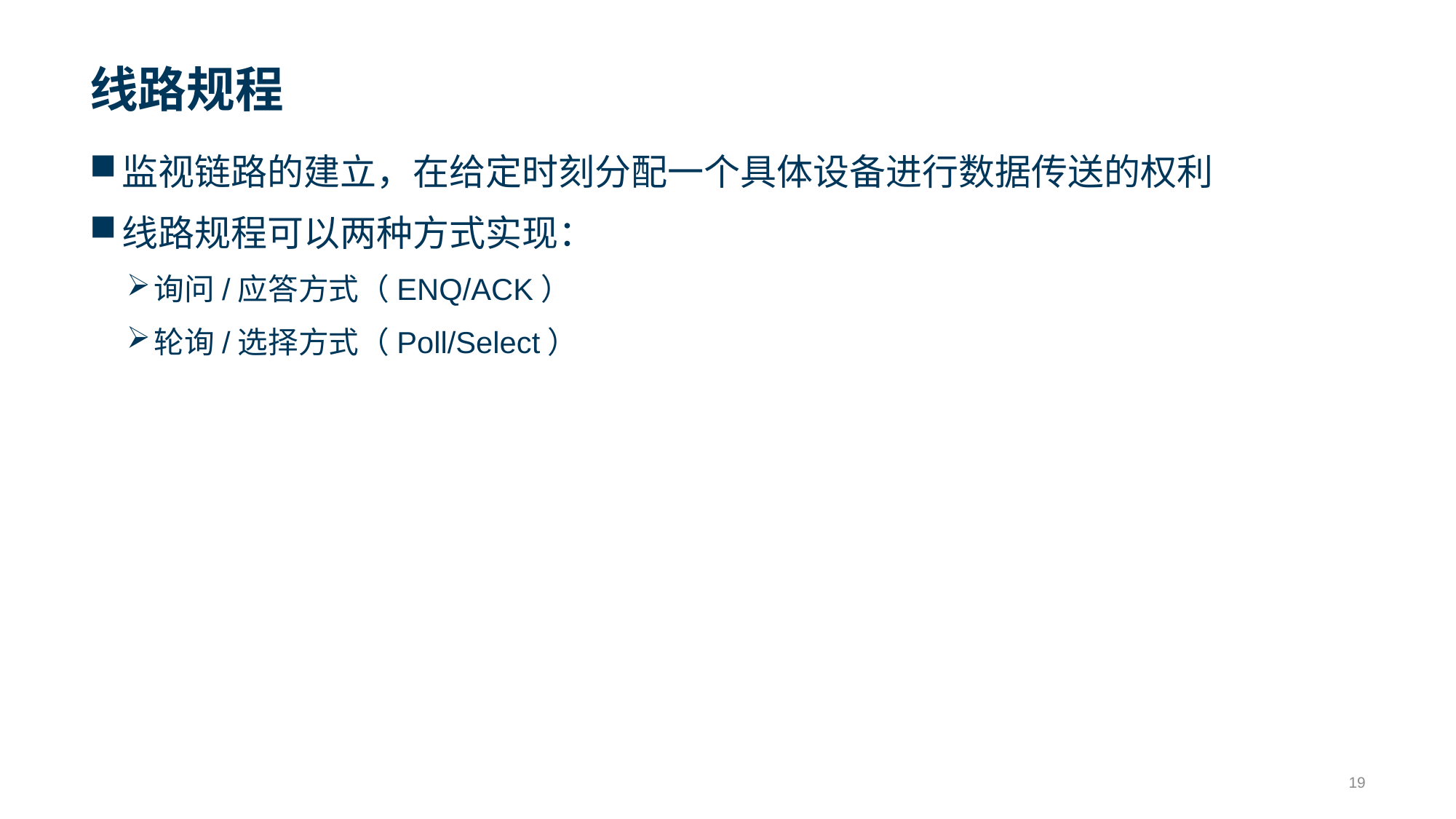

# 线路规程
监视链路的建立，在给定时刻分配一个具体设备进行数据传送的权利
线路规程可以两种方式实现：
询问/应答方式（ENQ/ACK）
轮询/选择方式（Poll/Select）

19